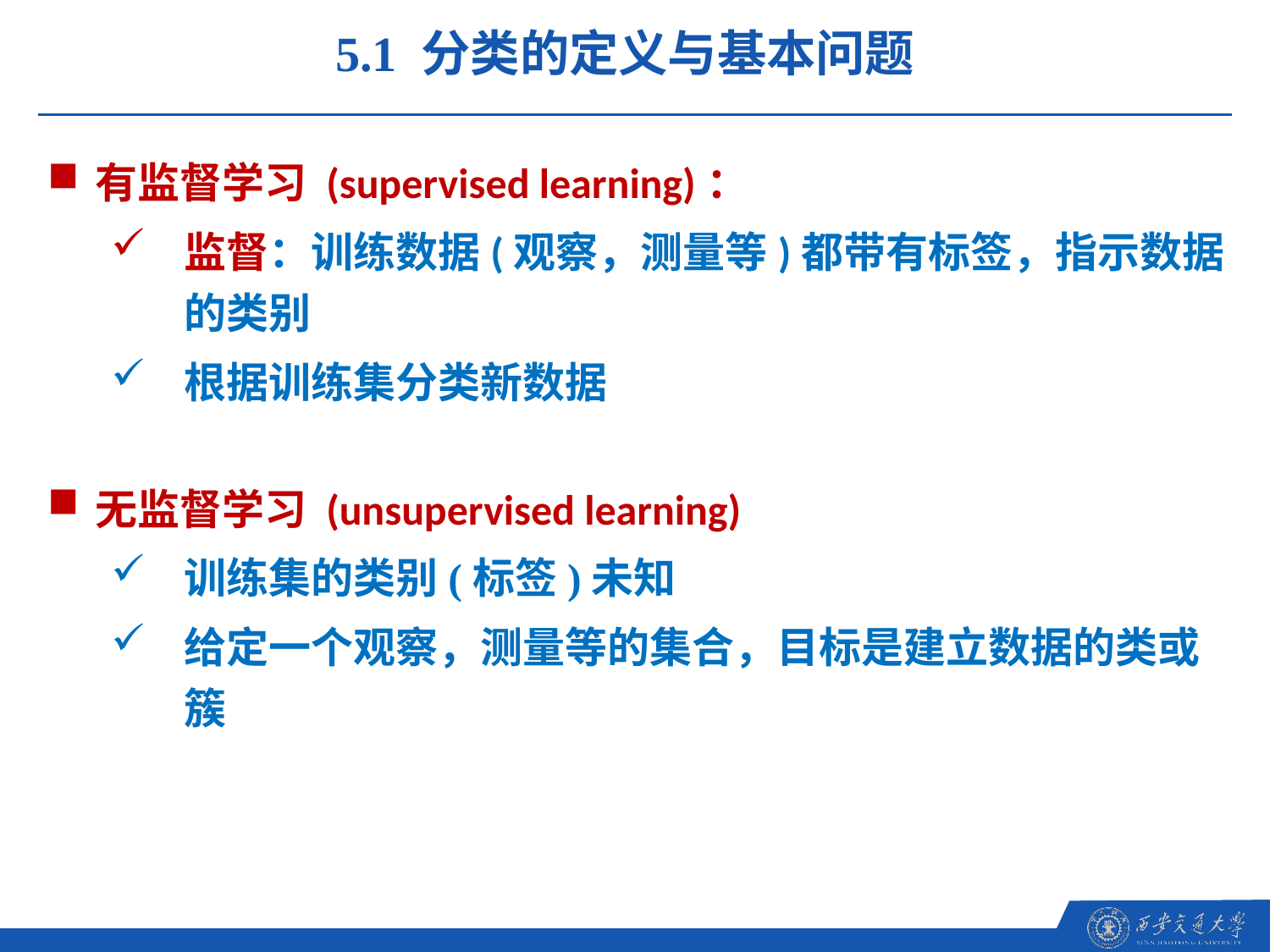

5.1 分类的定义与基本问题
有监督学习 (supervised learning)：
监督：训练数据(观察，测量等)都带有标签，指示数据的类别
根据训练集分类新数据

无监督学习 (unsupervised learning)
训练集的类别(标签)未知
给定一个观察，测量等的集合，目标是建立数据的类或簇